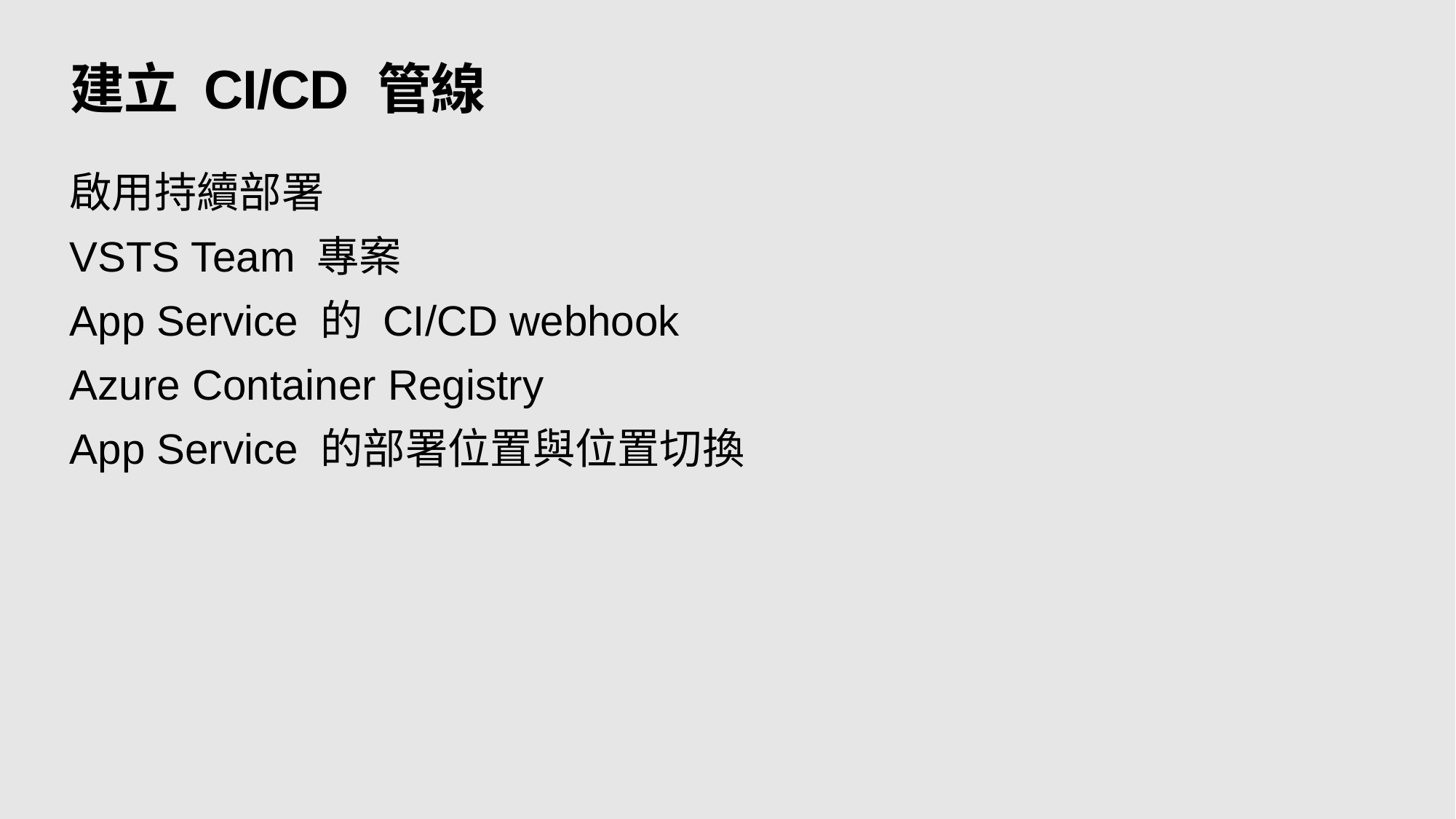

# 建立 CI/CD 管線
啟用持續部署
VSTS Team 專案
App Service 的 CI/CD webhook
Azure Container Registry
App Service 的部署位置與位置切換